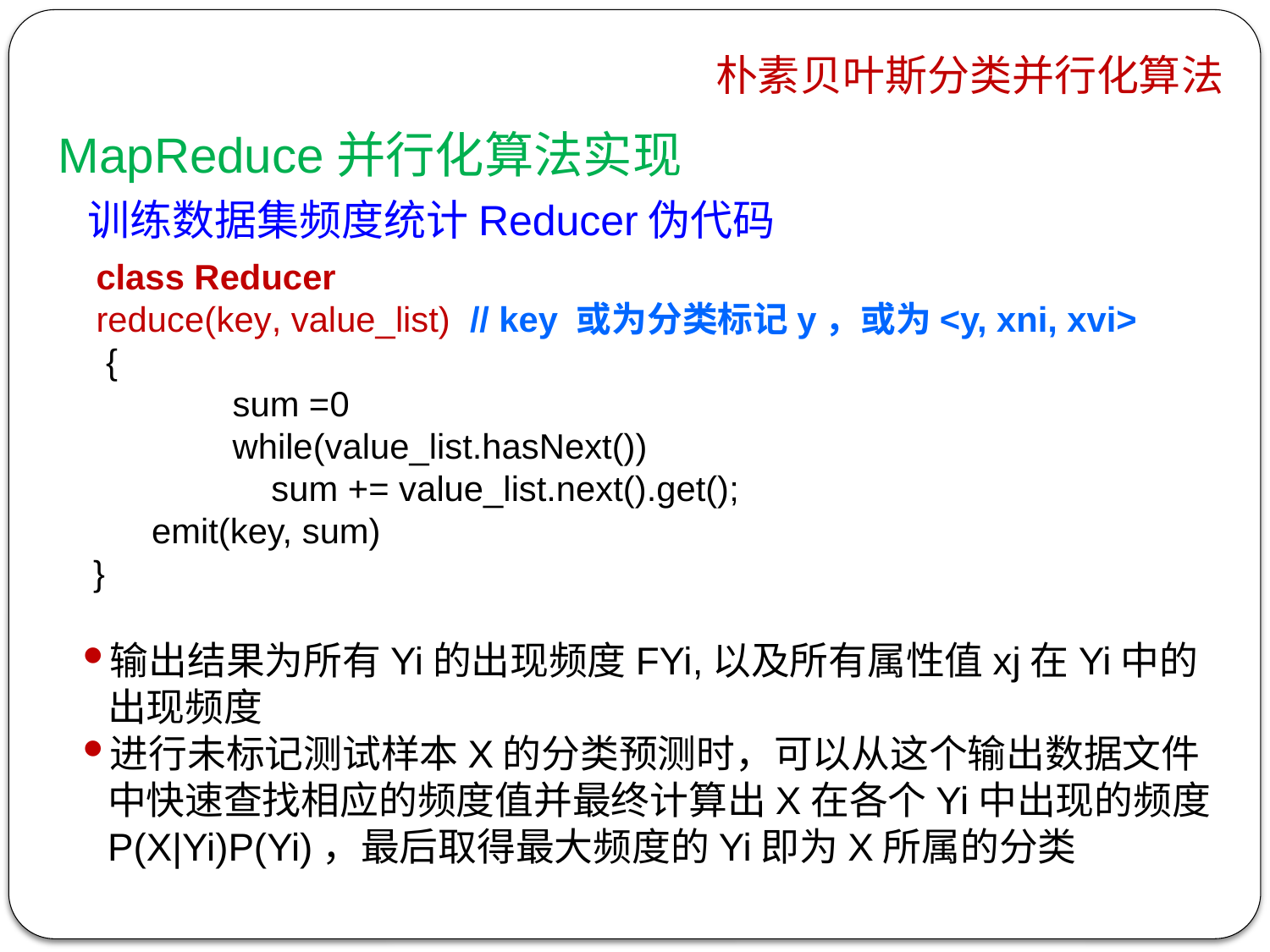

# 朴素贝叶斯分类并行化算法
MapReduce并行化算法实现
  训练数据集频度统计Reducer伪代码
class Reducer
reduce(key, value_list)  // key 或为分类标记y，或为<y, xni, xvi>
 {
              sum =0
              while(value_list.hasNext())
                  sum += value_list.next().get();
       emit(key, sum)
 }

输出结果为所有Yi的出现频度FYi,以及所有属性值xj在Yi中的出现频度
进行未标记测试样本X的分类预测时，可以从这个输出数据文件中快速查找相应的频度值并最终计算出X在各个Yi中出现的频度P(X|Yi)P(Yi)，最后取得最大频度的Yi即为X所属的分类